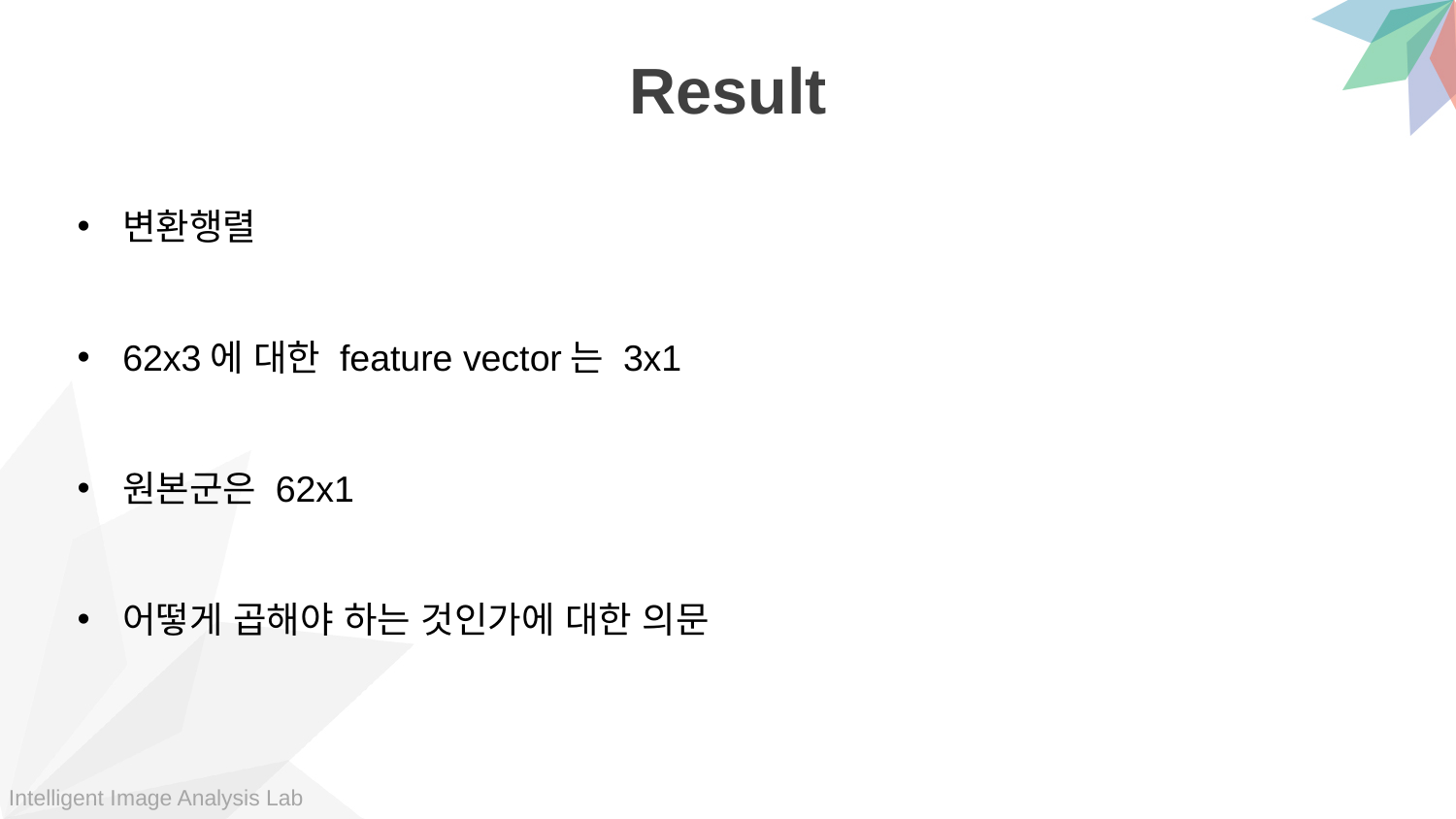

Result
변환행렬

62x3에 대한 feature vector는 3x1

원본군은 62x1

어떻게 곱해야 하는 것인가에 대한 의문